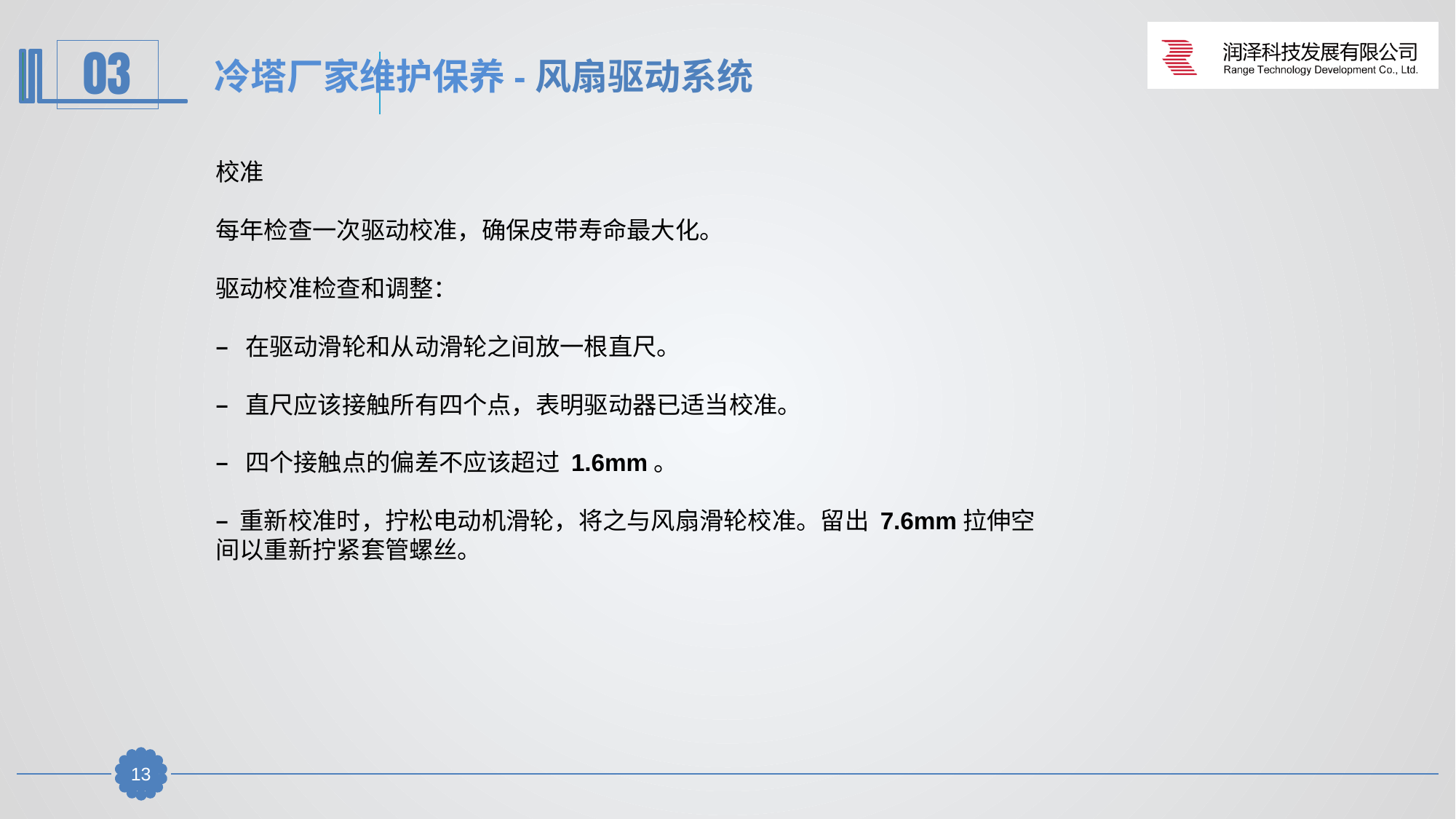

冷塔厂家维护保养-风扇驱动系统
校准

每年检查一次驱动校准，确保皮带寿命最大化。

驱动校准检查和调整：

–  在驱动滑轮和从动滑轮之间放一根直尺。

–  直尺应该接触所有四个点，表明驱动器已适当校准。

–  四个接触点的偏差不应该超过 1.6mm。

– 重新校准时，拧松电动机滑轮，将之与风扇滑轮校准。留出 7.6mm拉伸空间以重新拧紧套管螺丝。
13